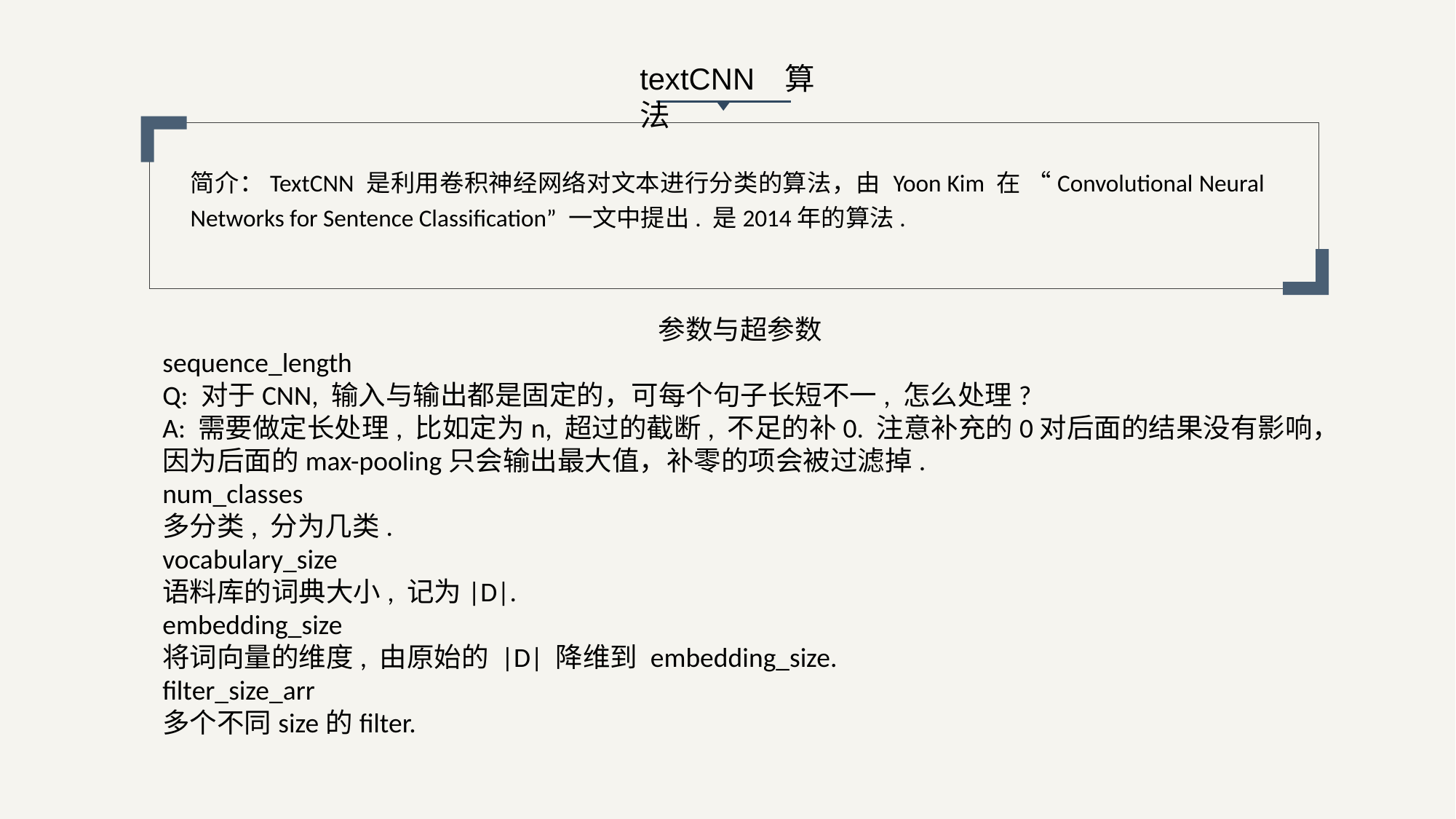

textCNN算法

简介：TextCNN 是利用卷积神经网络对文本进行分类的算法，由 Yoon Kim 在 “Convolutional Neural Networks for Sentence Classification” 一文中提出. 是2014年的算法.

参数与超参数
sequence_length
Q: 对于CNN, 输入与输出都是固定的，可每个句子长短不一, 怎么处理?
A: 需要做定长处理, 比如定为n, 超过的截断, 不足的补0. 注意补充的0对后面的结果没有影响，因为后面的max-pooling只会输出最大值，补零的项会被过滤掉.
num_classes
多分类, 分为几类.
vocabulary_size
语料库的词典大小, 记为|D|.
embedding_size
将词向量的维度, 由原始的 |D| 降维到 embedding_size.
filter_size_arr
多个不同size的filter.
延迟符号